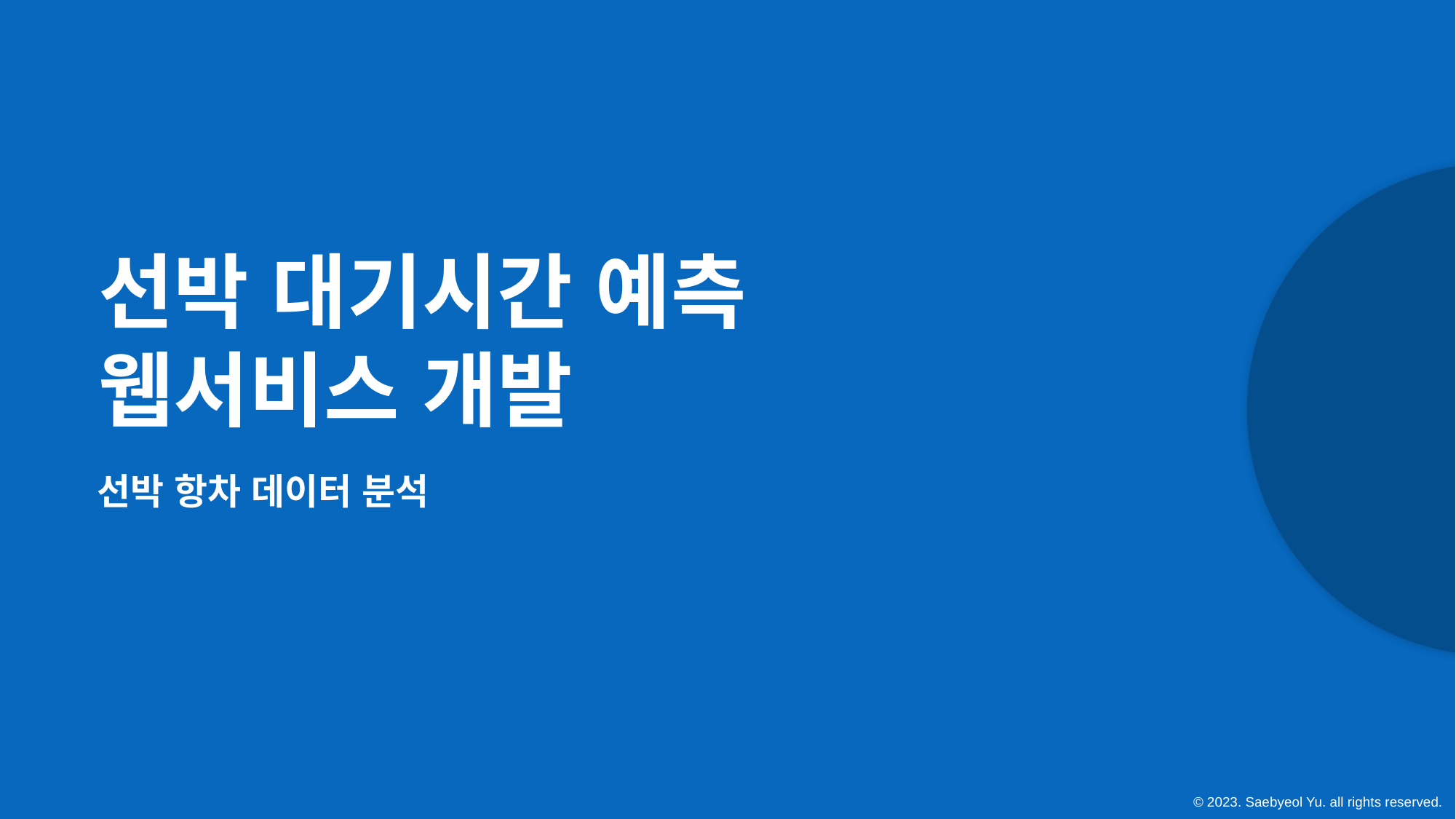

선박 대기시간 예측
웹서비스 개발
선박 항차 데이터 분석